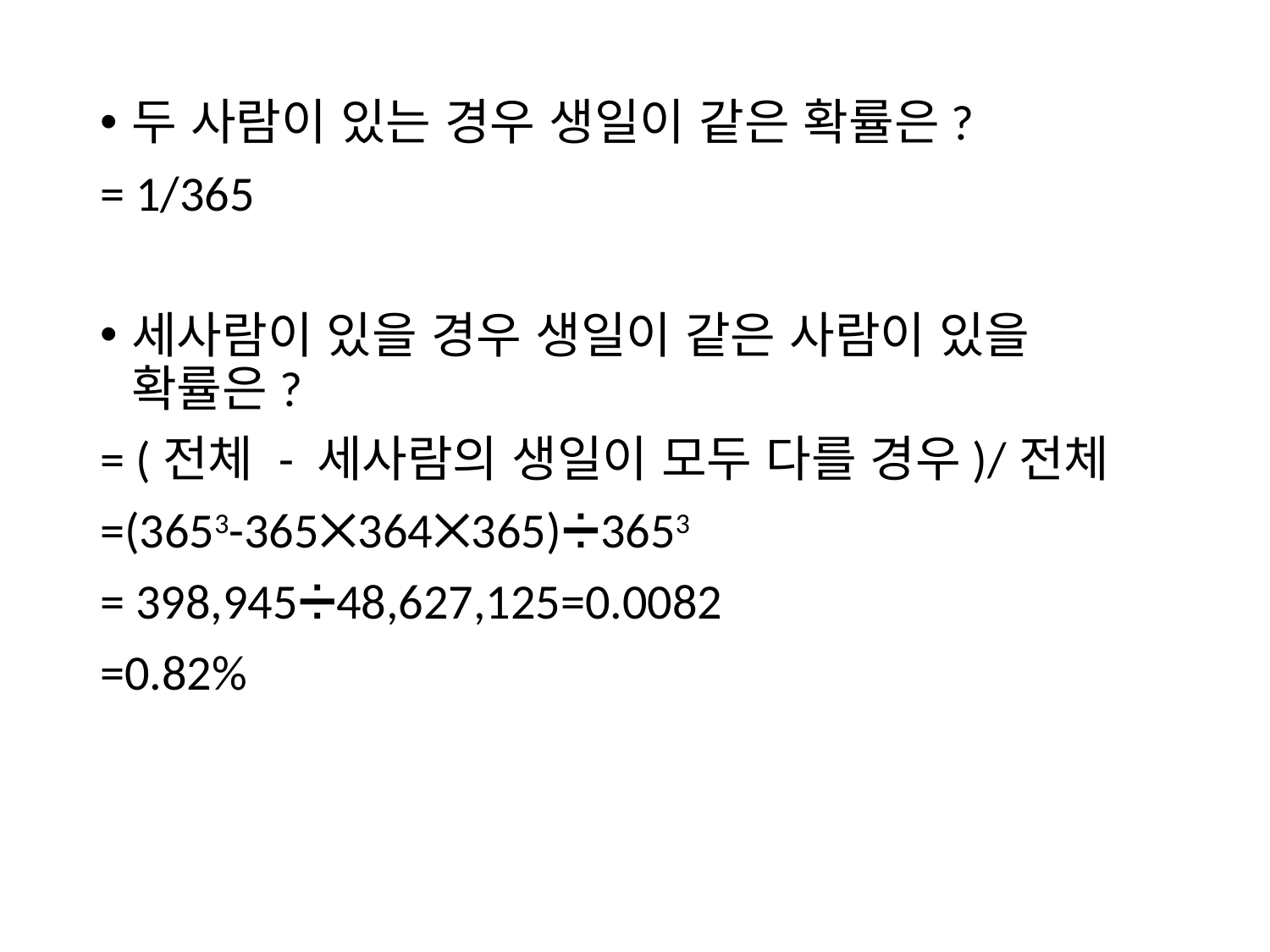

두 사람이 있는 경우 생일이 같은 확률은?
= 1/365

세사람이 있을 경우 생일이 같은 사람이 있을 확률은?
= (전체 - 세사람의 생일이 모두 다를 경우)/전체
=(3653-365✕364✕365)➗3653
= 398,945➗48,627,125=0.0082
=0.82%